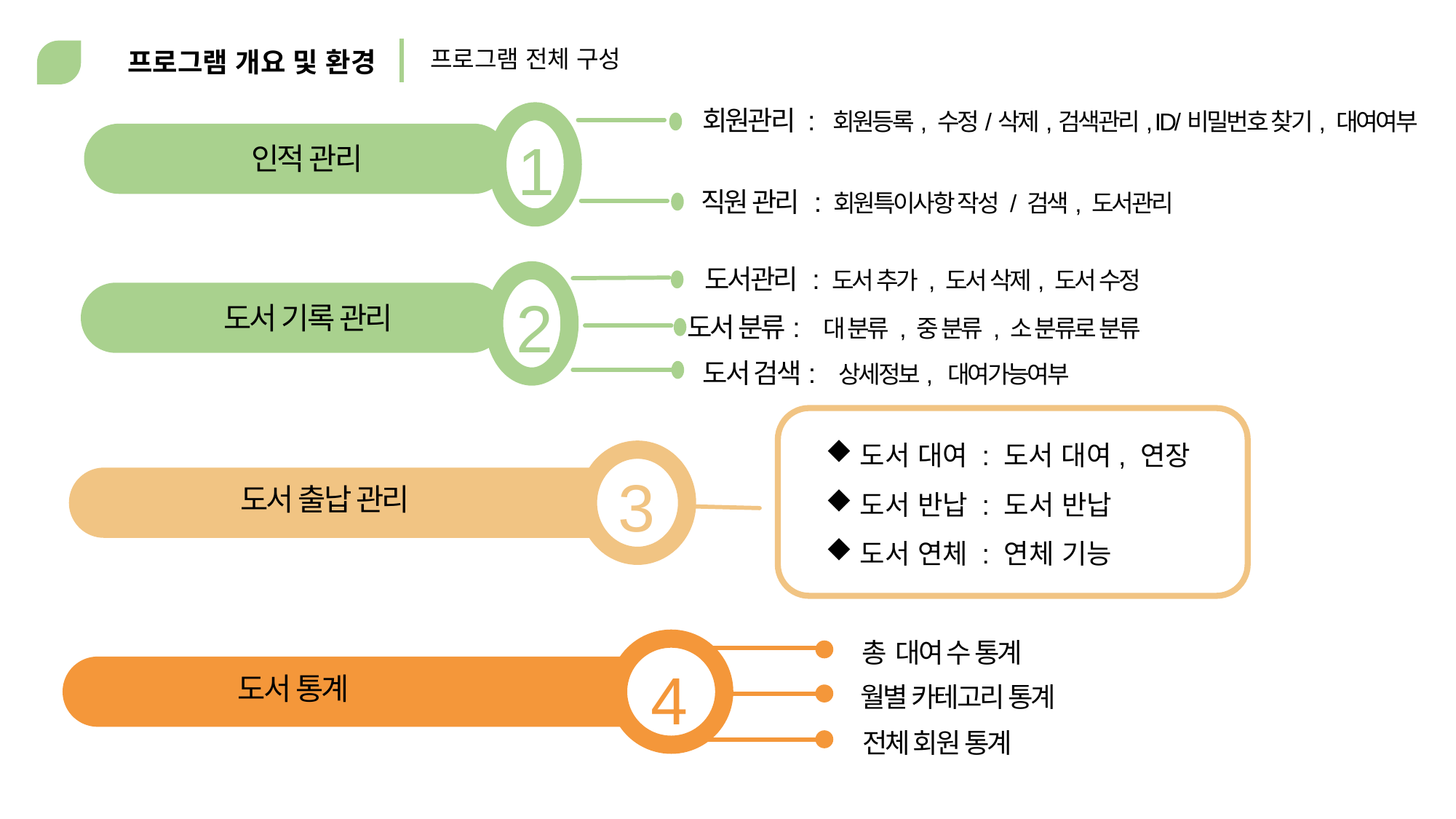

프로그램 전체 구성
프로그램 개요 및 환경

	회원관리 :  회원등록, 수정/삭제,검색관리, ID/비밀번호 찾기, 대여여부

1

인적 관리
직원 관리 : 회원특이사항 작성 / 검색, 도서관리

도서관리 : 도서 추가 , 도서 삭제, 도서 수정

2

도서 기록 관리
도서 분류:   대 분류 , 중 분류 , 소 분류로 분류

도서 검색:   상세정보,  대여가능여부

도서 대여 : 도서 대여, 연장
도서 반납 : 도서 반납
도서 연체 : 연체 기능

3

도서 출납 관리
제시한 설명에 대한 부수적인 설명 적기
총  대여 수 통계한 설명에 대한 부수적인 설명 적기

4

도서 통계
월별 카테고리 통계한 부수적인 설명 적기

제시한 설명에 대한 부수적인 설명 적기
전체 회원 통계설명에 대한 부수적인 설명 적기